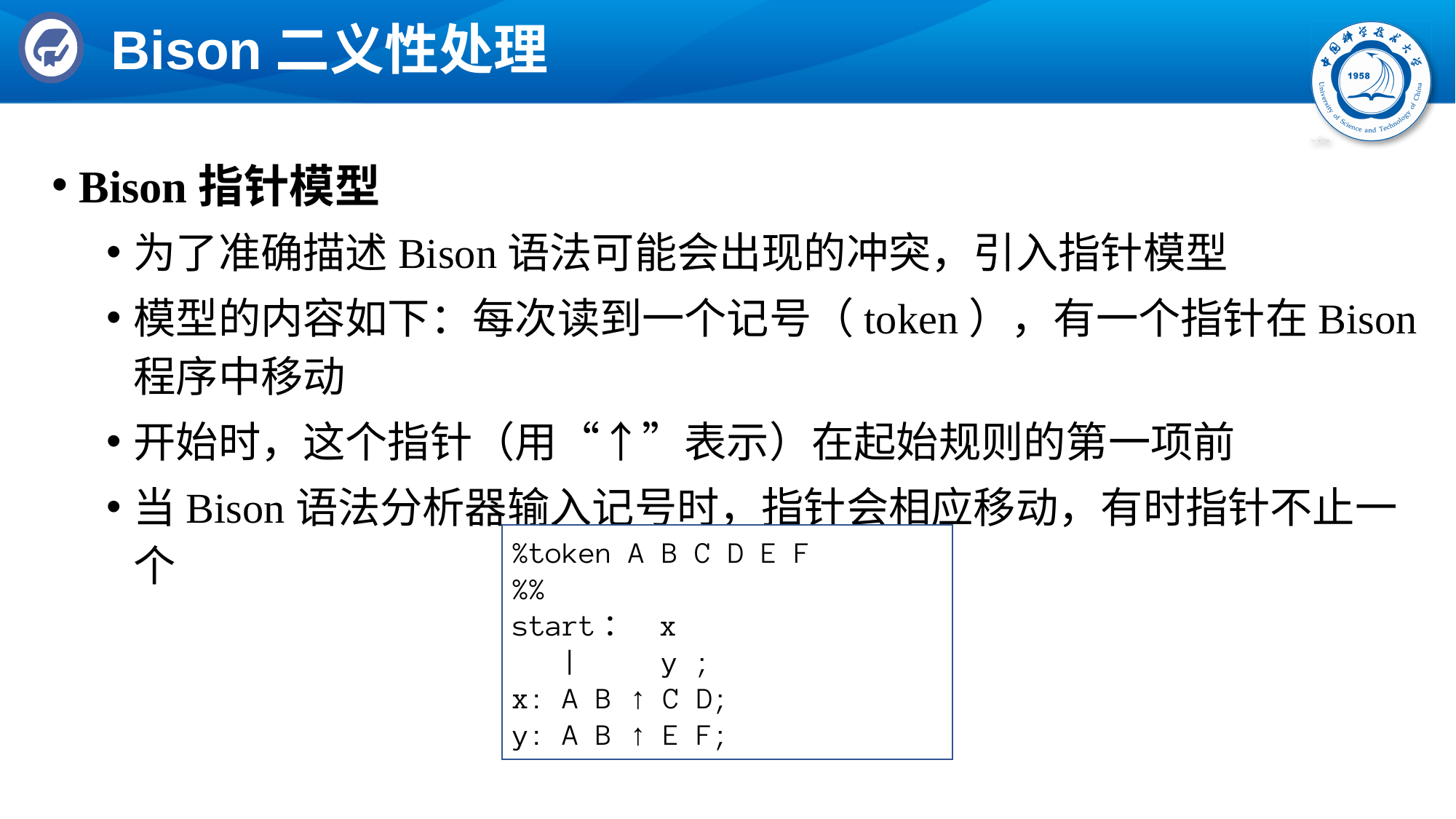

# Bison二义性处理

Bison指针模型
为了准确描述Bison语法可能会出现的冲突，引入指针模型
模型的内容如下：每次读到一个记号（token），有一个指针在Bison程序中移动
开始时，这个指针（用“↑”表示）在起始规则的第一项前
当Bison语法分析器输入记号时，指针会相应移动，有时指针不止一个
%token A B C D E F
%%
start：   x
   |     y ;
x: A B ↑ C D;
y: A B ↑ E F;